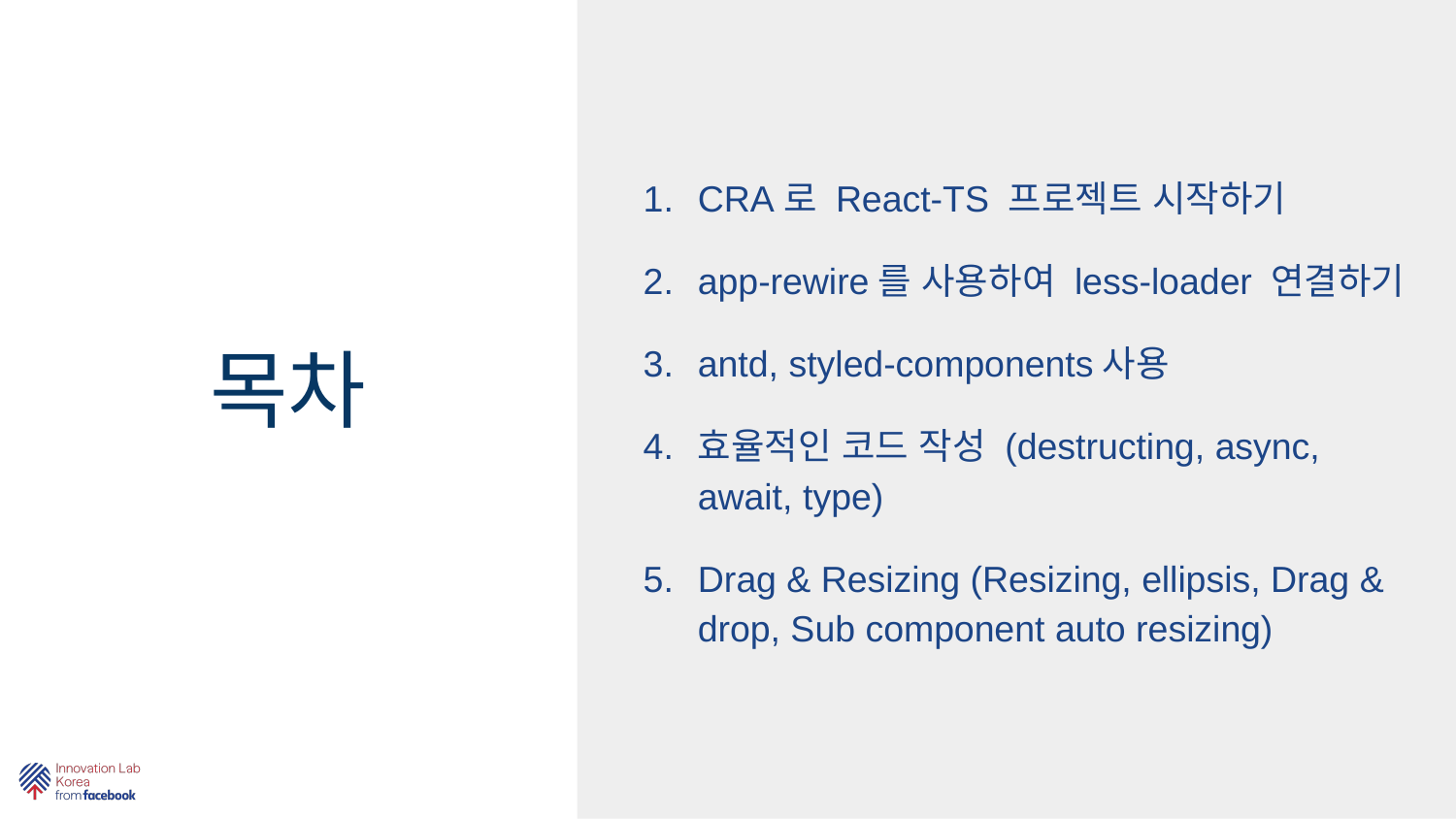

CRA로 React-TS 프로젝트 시작하기
app-rewire를 사용하여 less-loader 연결하기
antd, styled-components사용
효율적인 코드 작성 (destructing, async, await, type)
Drag & Resizing (Resizing, ellipsis, Drag & drop, Sub component auto resizing)
# 목차